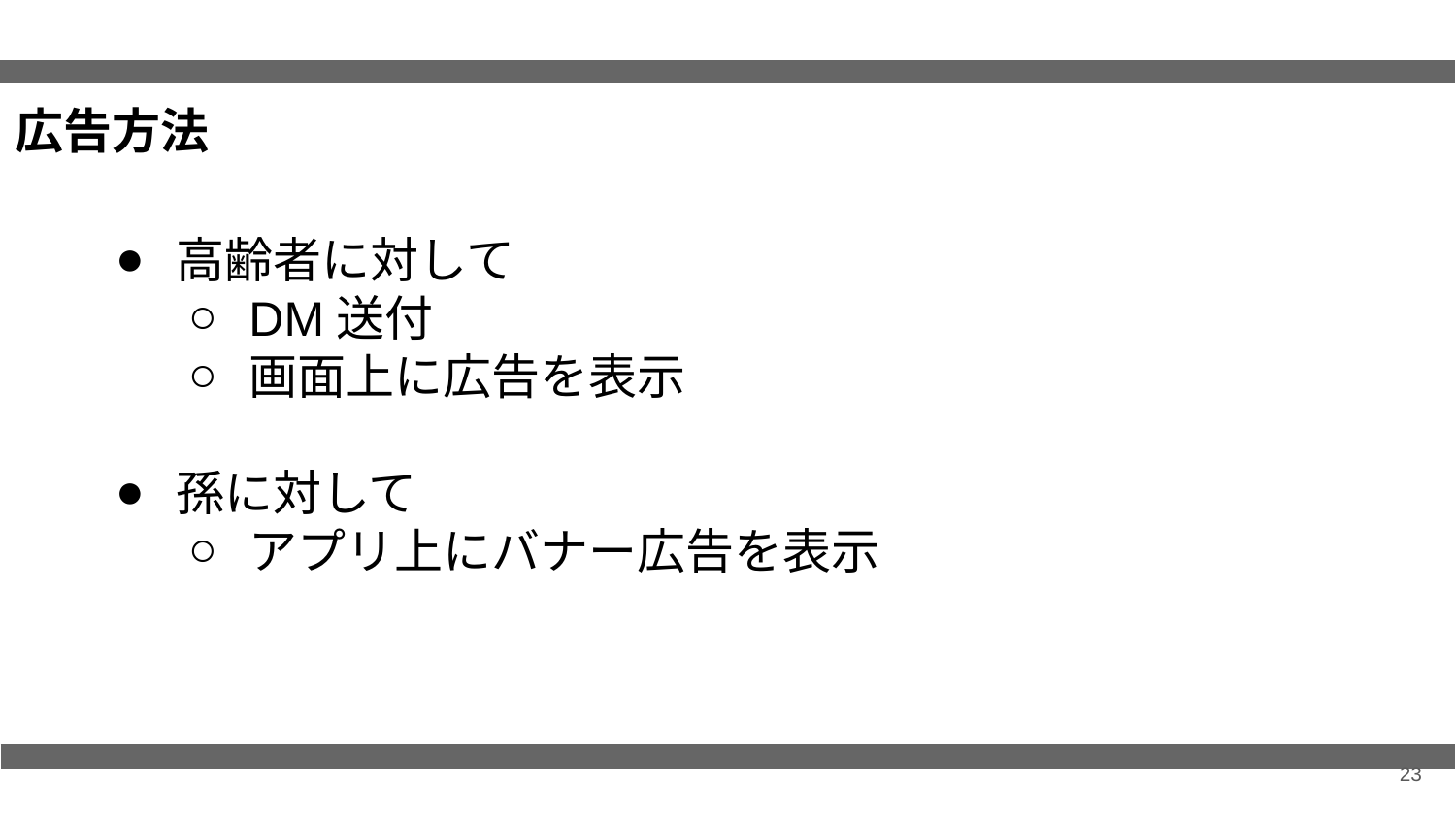

広告方法
高齢者に対して
DM送付
画面上に広告を表示

孫に対して
アプリ上にバナー広告を表示
23